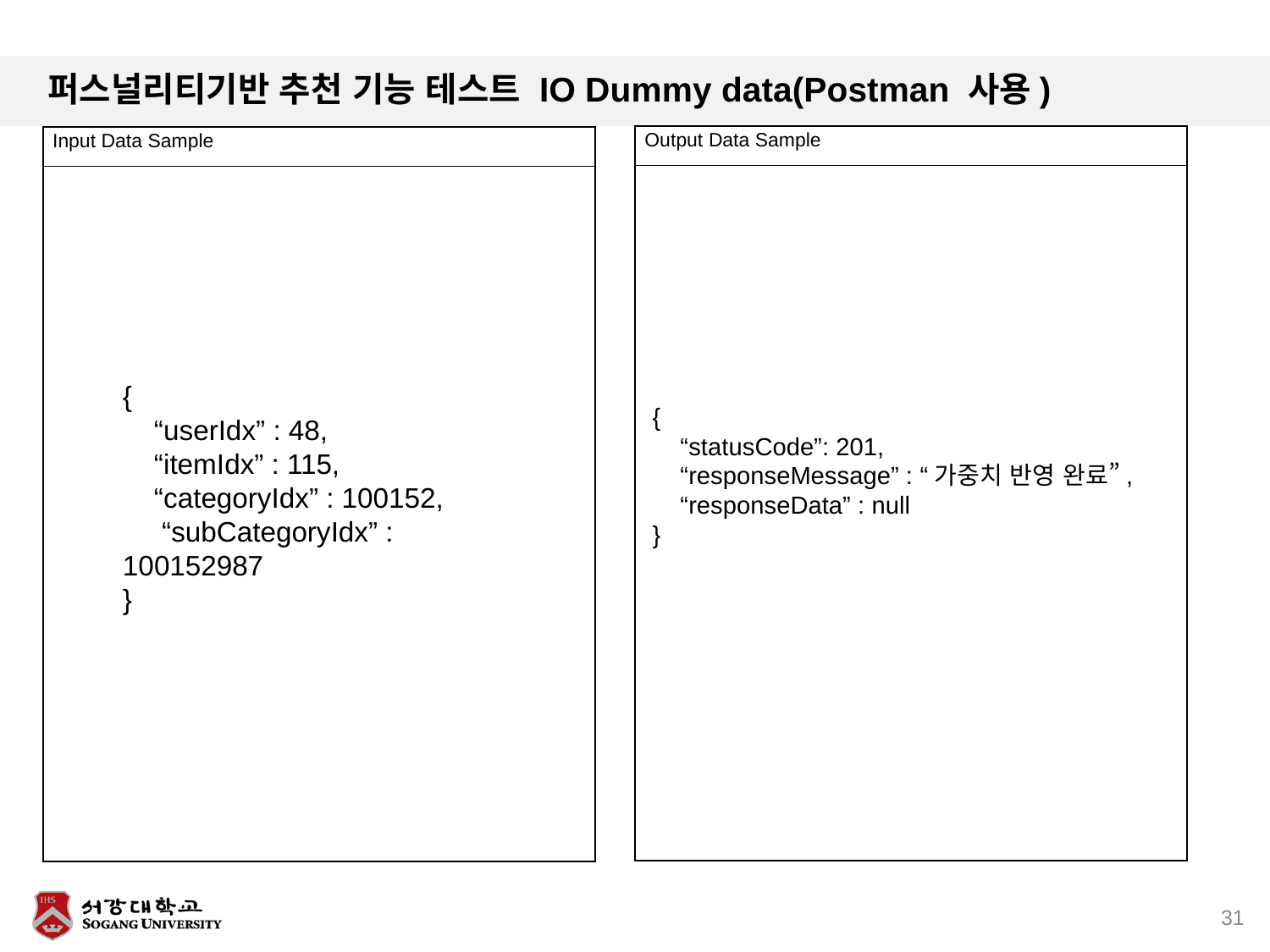

# 퍼스널리티기반 추천 기능 테스트 IO Dummy data(Postman 사용)
| Output Data Sample |
| --- |
|  |
| Input Data Sample |
| --- |
|  |
{
    “userIdx” : 48,
    “itemIdx” : 115,
    “categoryIdx” : 100152,
     “subCategoryIdx” : 100152987
}
{
    “statusCode”: 201,
    “responseMessage” : “가중치 반영 완료”,
    “responseData” : null
}
31